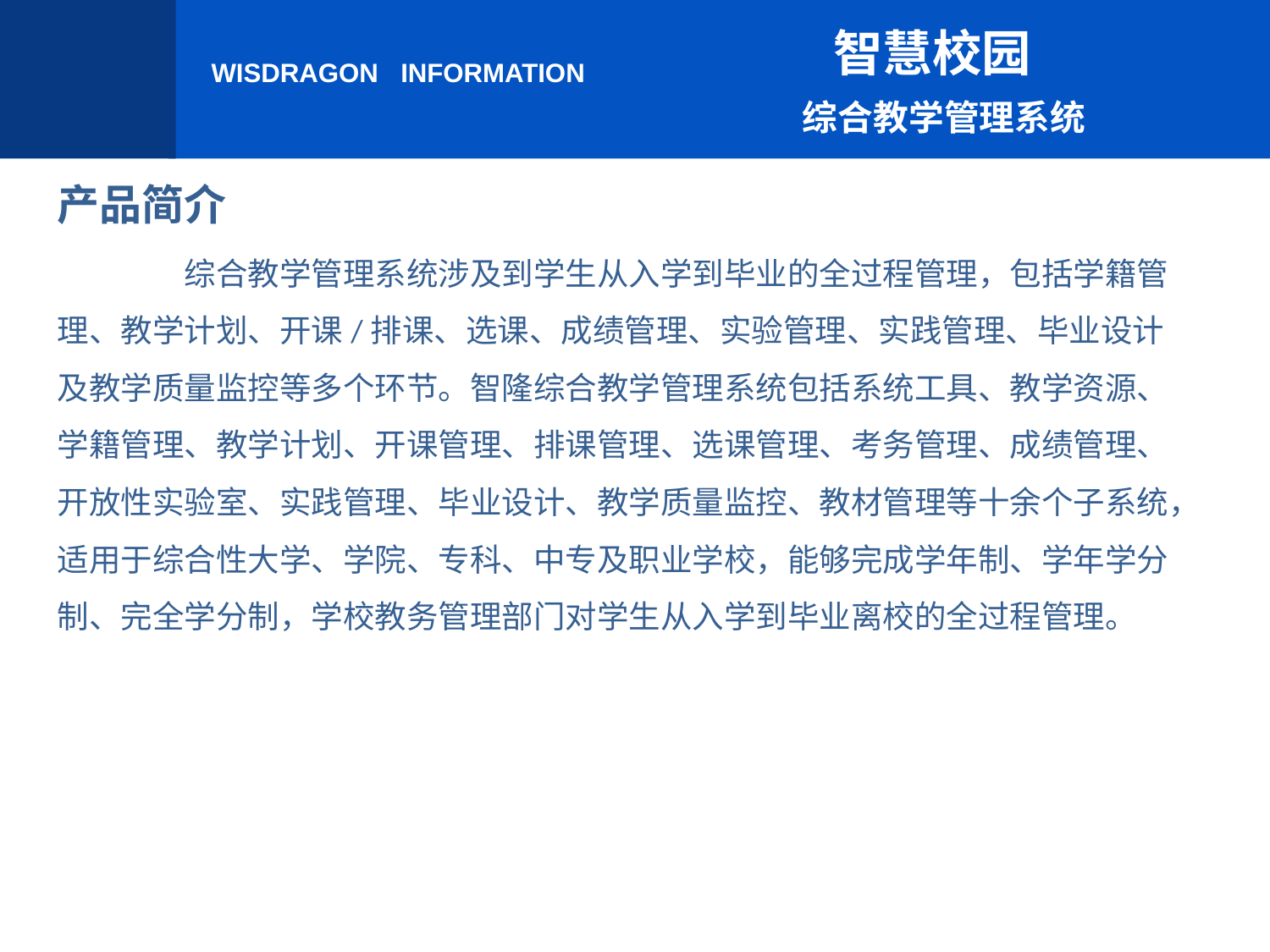

智慧校园
 综合教学管理系统
产品简介
	综合教学管理系统涉及到学生从入学到毕业的全过程管理，包括学籍管理、教学计划、开课/排课、选课、成绩管理、实验管理、实践管理、毕业设计及教学质量监控等多个环节。智隆综合教学管理系统包括系统工具、教学资源、学籍管理、教学计划、开课管理、排课管理、选课管理、考务管理、成绩管理、开放性实验室、实践管理、毕业设计、教学质量监控、教材管理等十余个子系统，适用于综合性大学、学院、专科、中专及职业学校，能够完成学年制、学年学分制、完全学分制，学校教务管理部门对学生从入学到毕业离校的全过程管理。